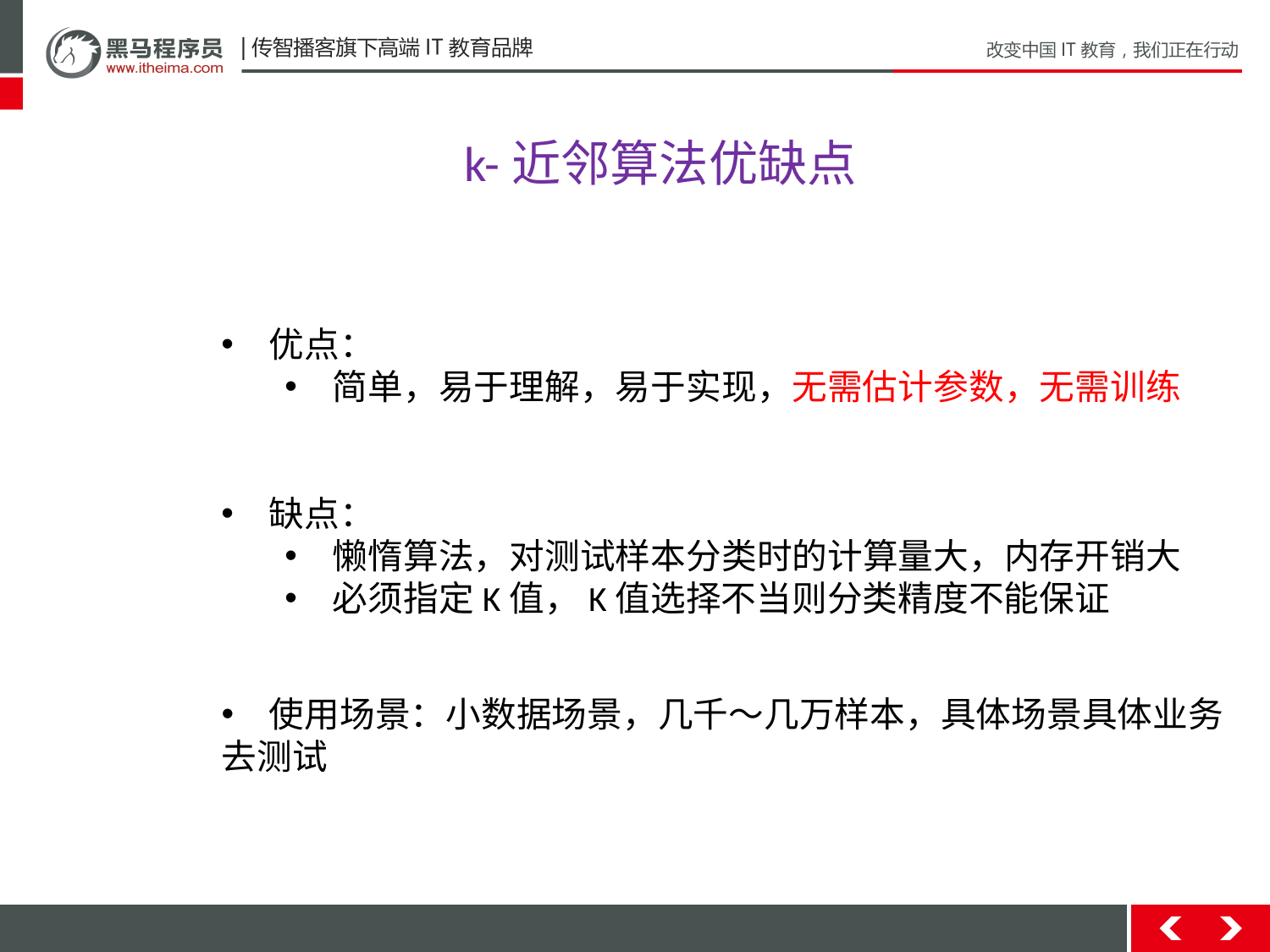

k-近邻算法优缺点
优点：
简单，易于理解，易于实现，无需估计参数，无需训练

缺点：
懒惰算法，对测试样本分类时的计算量大，内存开销大
必须指定K值，K值选择不当则分类精度不能保证

使用场景：小数据场景，几千～几万样本，具体场景具体业务
去测试